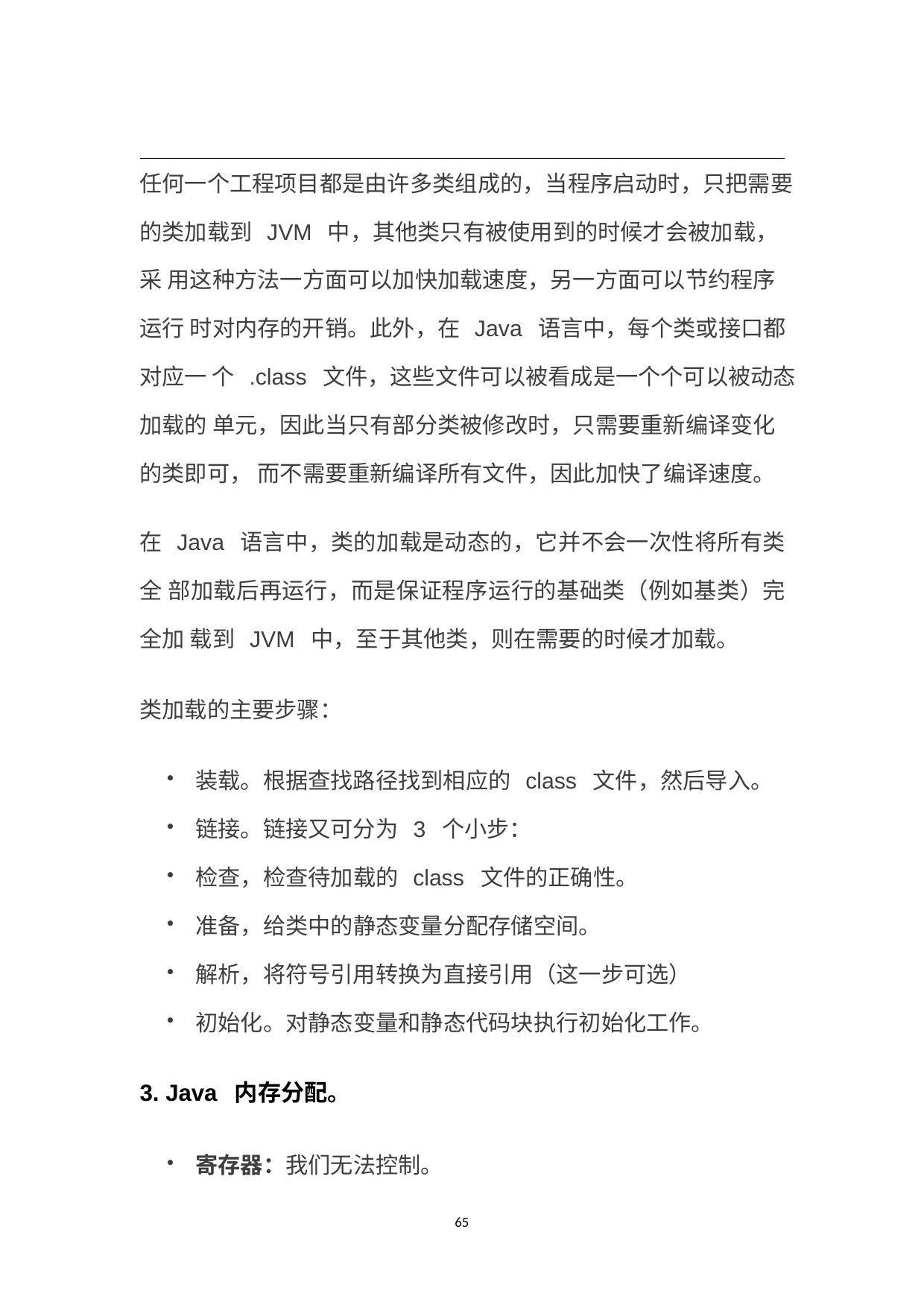

任何一个工程项目都是由许多类组成的，当程序启动时，只把需要
的类加载到 JVM 中，其他类只有被使用到的时候才会被加载，采 用这种方法一方面可以加快加载速度，另一方面可以节约程序运行 时对内存的开销。此外，在 Java 语言中，每个类或接口都对应一 个 .class 文件，这些文件可以被看成是一个个可以被动态加载的 单元，因此当只有部分类被修改时，只需要重新编译变化的类即可， 而不需要重新编译所有文件，因此加快了编译速度。
在 Java 语言中，类的加载是动态的，它并不会一次性将所有类全 部加载后再运行，而是保证程序运行的基础类（例如基类）完全加 载到 JVM 中，至于其他类，则在需要的时候才加载。

类加载的主要步骤：

装载。根据查找路径找到相应的 class 文件，然后导入。
链接。链接又可分为 3 个小步：
检查，检查待加载的 class 文件的正确性。
准备，给类中的静态变量分配存储空间。
解析，将符号引用转换为直接引用（这一步可选）
初始化。对静态变量和静态代码块执行初始化工作。

Java 内存分配。

寄存器：我们无法控制。
65